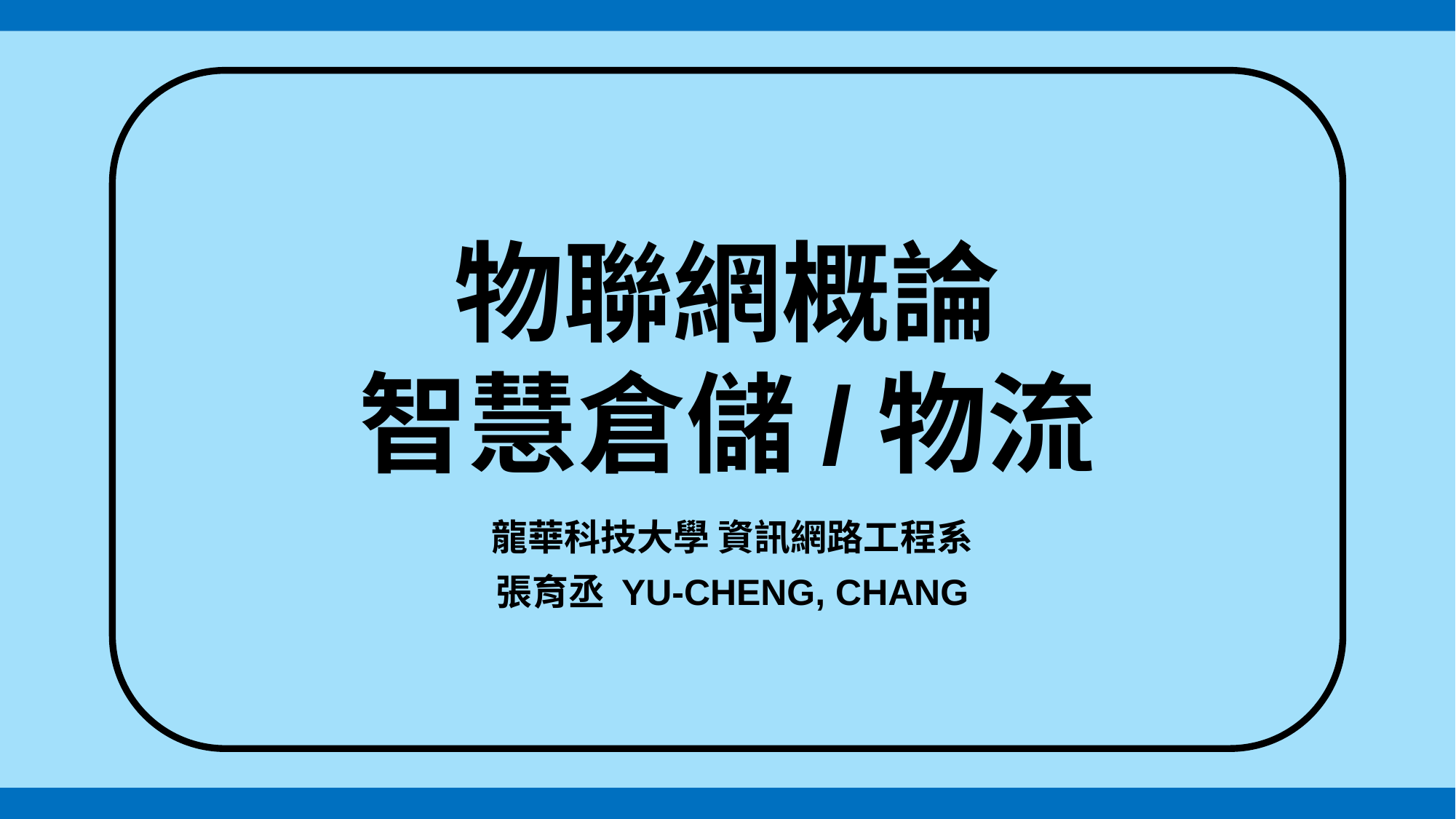

物聯網概論
智慧倉儲/物流
龍華科技大學 資訊網路工程系
張育丞 YU-CHENG, CHANG